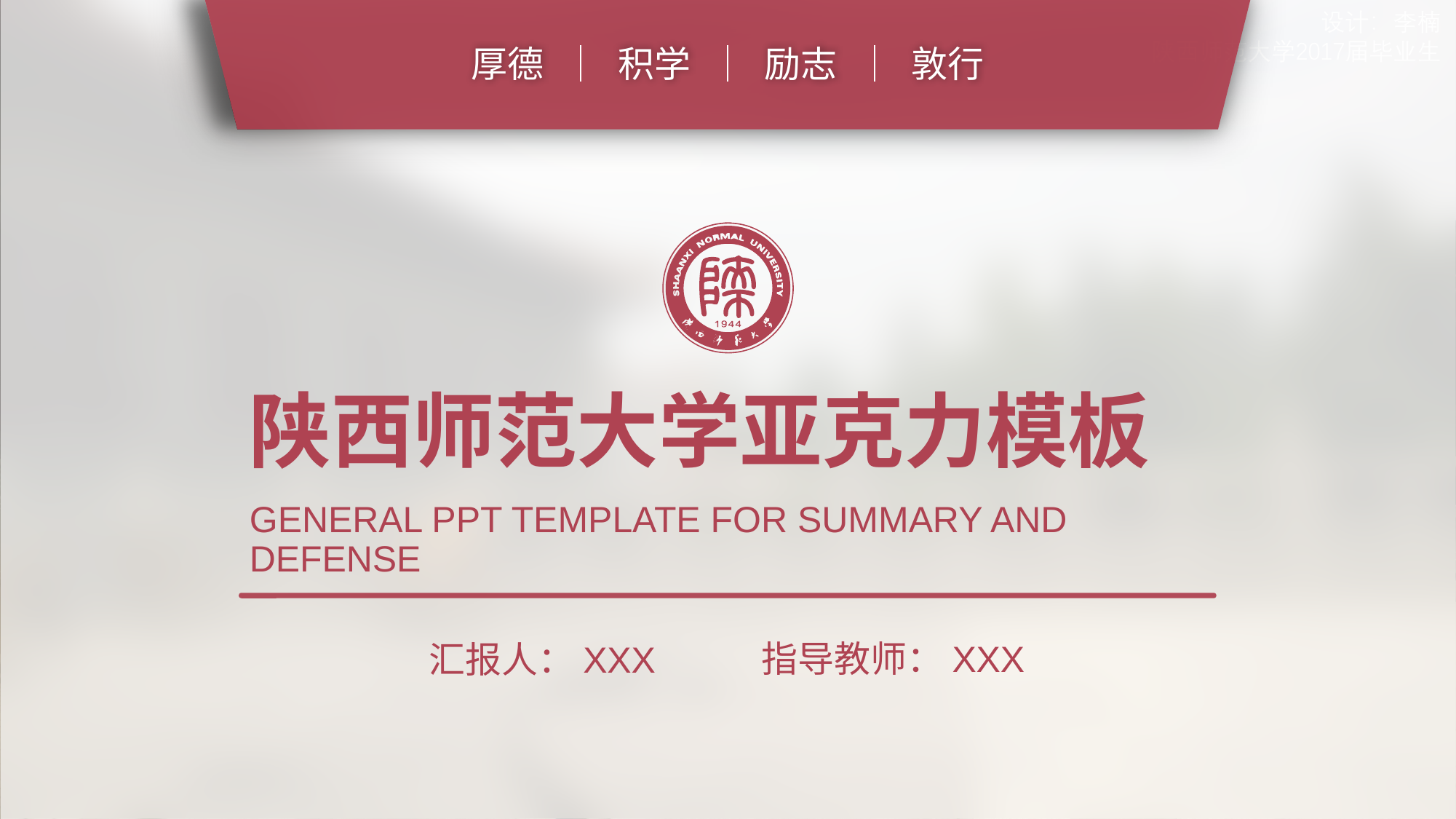

陕西师范大学亚克力模板
GENERAL PPT TEMPLATE FOR SUMMARY AND DEFENSE
指导教师：XXX
汇报人：XXX